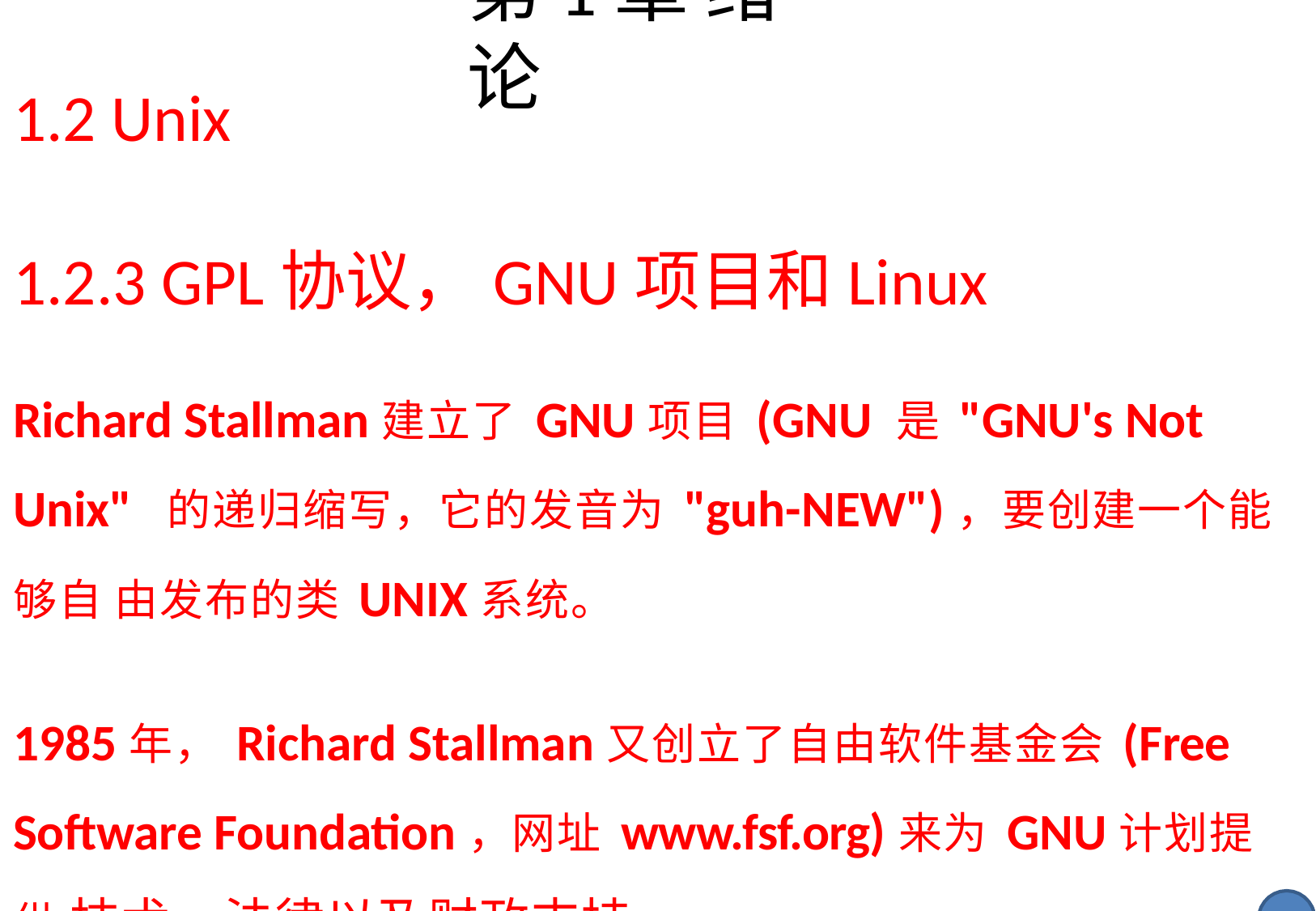

# 第1章 绪论
1.2 Unix

1.2.3 GPL协议，GNU项目和Linux
Richard Stallman建立了GNU项目(GNU 是"GNU's Not Unix"  的递归缩写，它的发音为"guh-NEW")，要创建一个能够自 由发布的类UNIX系统。
1985年，Richard Stallman又创立了自由软件基金会(Free  Software Foundation，网址www.fsf.org)来为GNU计划提供 技术、法律以及财政支持。